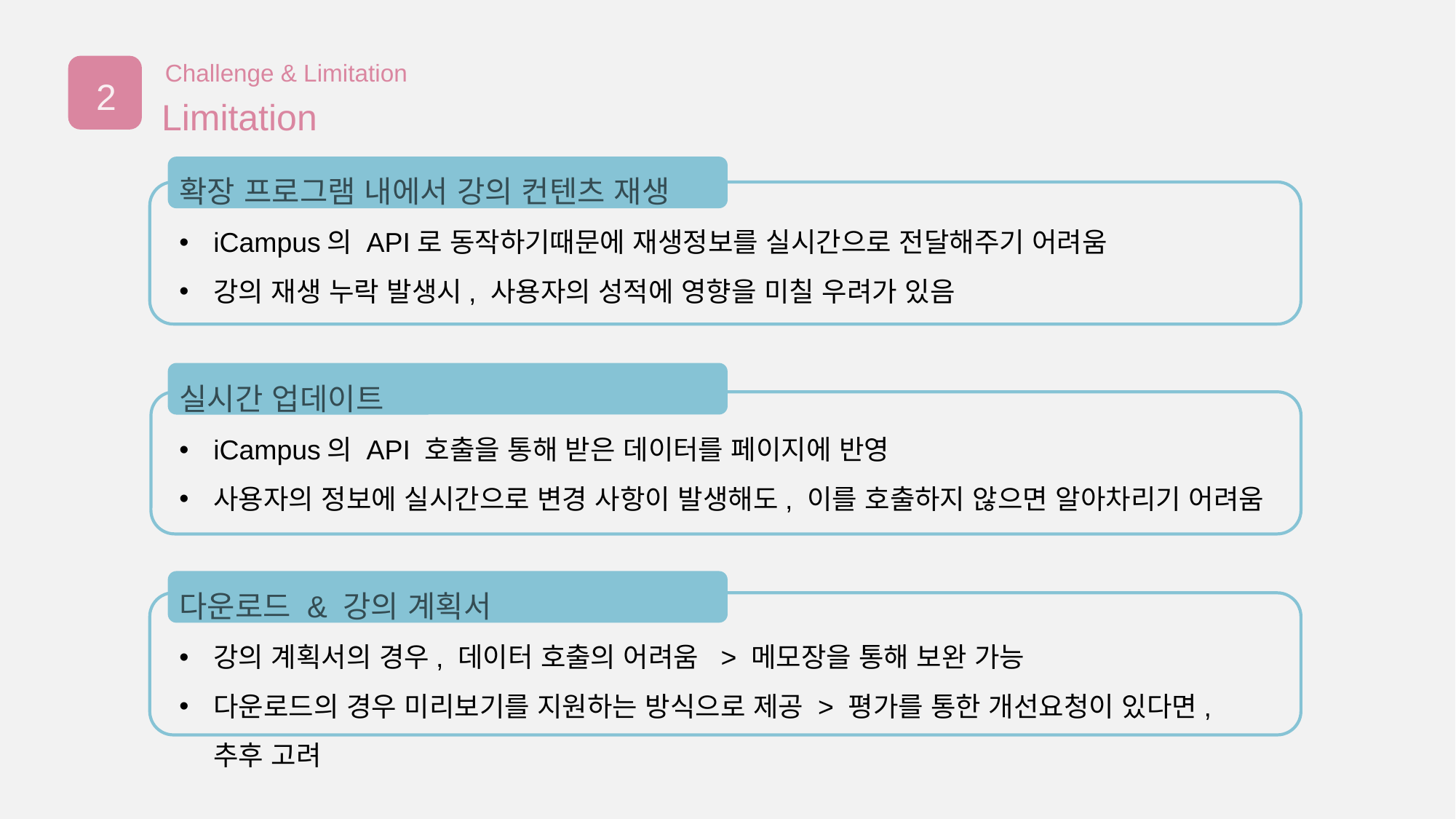

Challenge & Limitation

2
Limitation
확장 프로그램 내에서 강의 컨텐츠 재생
iCampus의 API로 동작하기때문에 재생정보를 실시간으로 전달해주기 어려움
강의 재생 누락 발생시, 사용자의 성적에 영향을 미칠 우려가 있음

실시간 업데이트
iCampus의 API 호출을 통해 받은 데이터를 페이지에 반영
사용자의 정보에 실시간으로 변경 사항이 발생해도, 이를 호출하지 않으면 알아차리기 어려움

다운로드 & 강의 계획서
강의 계획서의 경우, 데이터 호출의 어려움  > 메모장을 통해 보완 가능
다운로드의 경우 미리보기를 지원하는 방식으로 제공 > 평가를 통한 개선요청이 있다면, 추후 고려